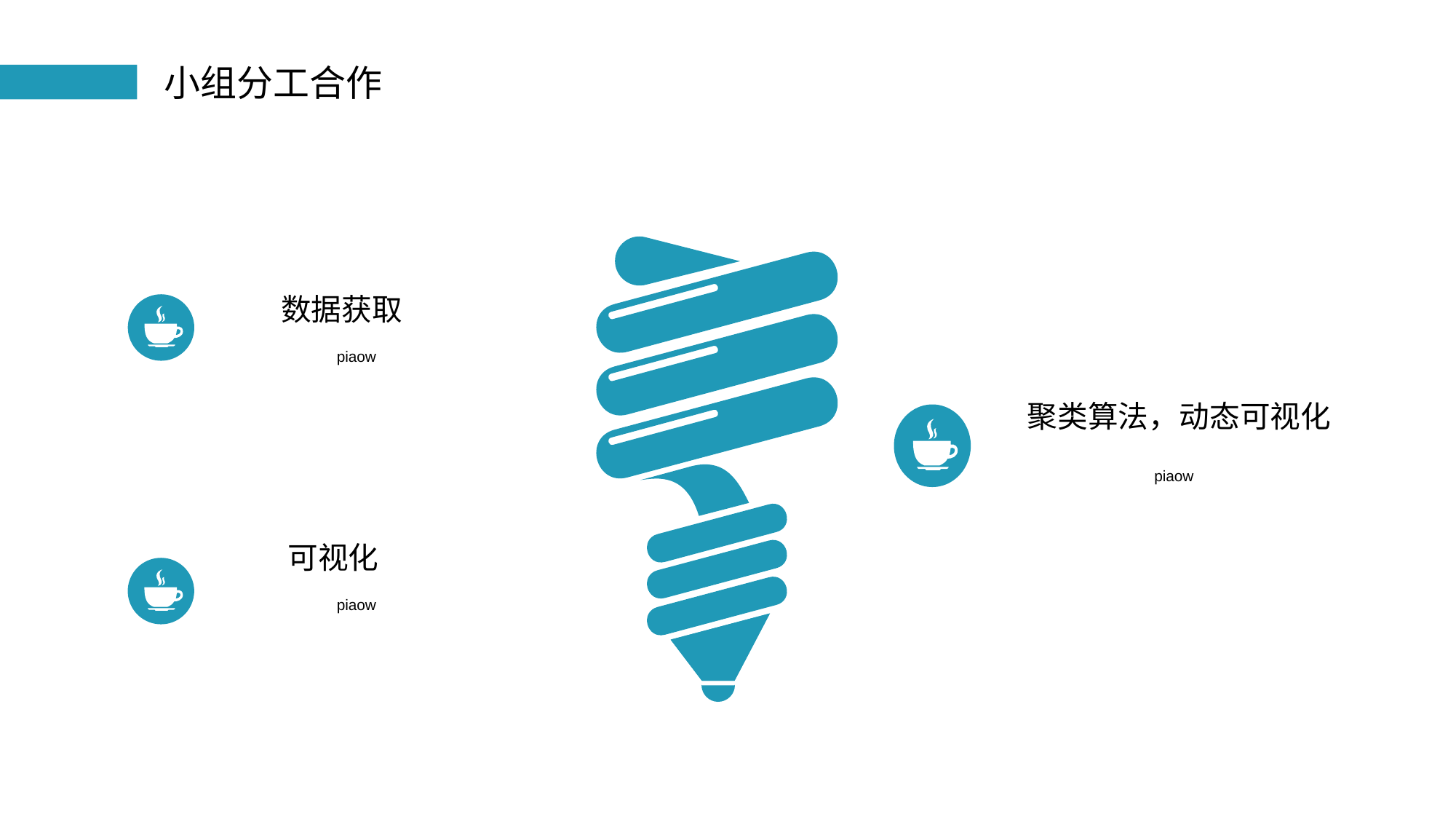

小组分工合作

   数据获取
piaow

聚类算法，动态可视化
piaow

    可视化
piaow